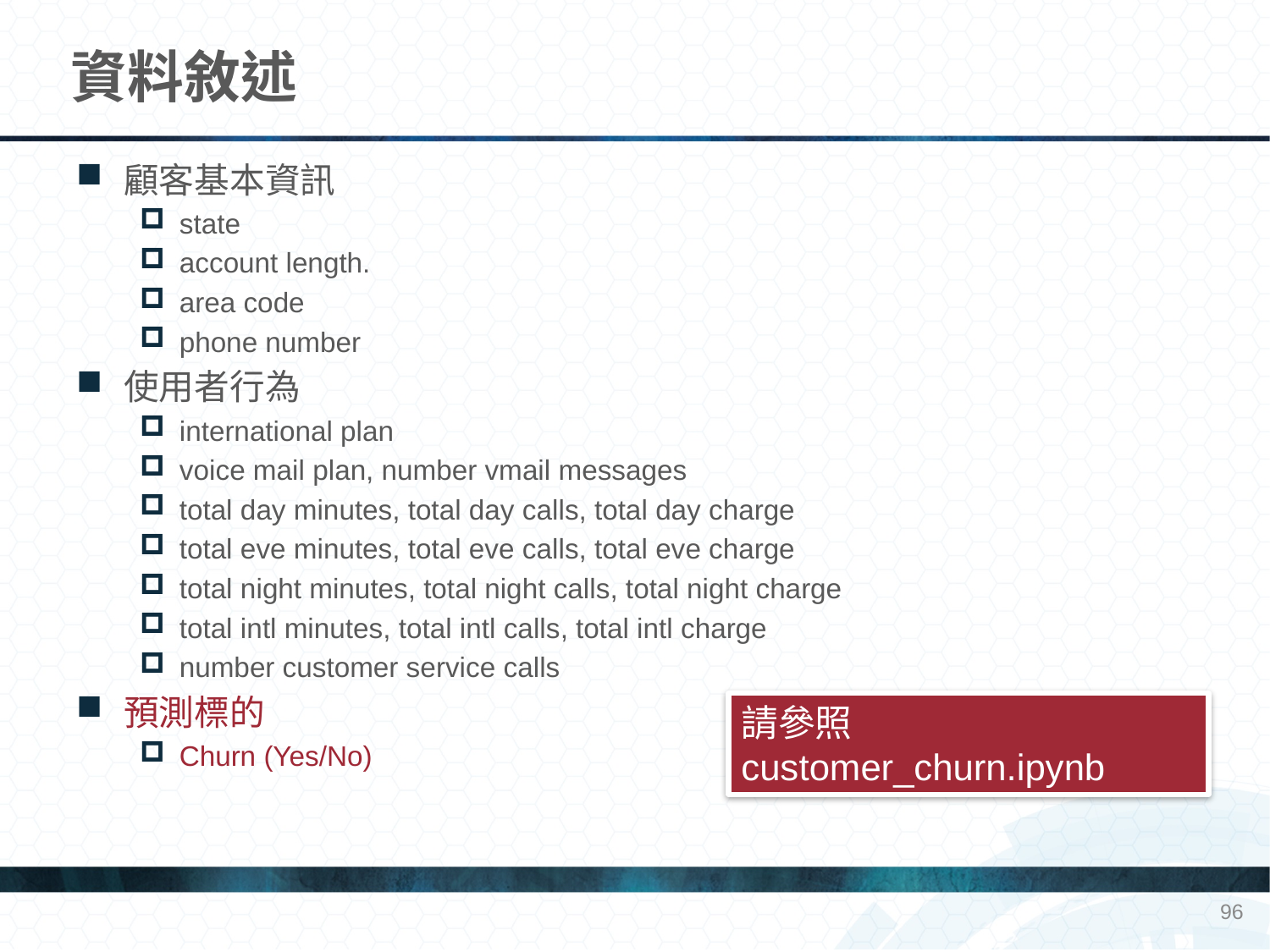

# 資料敘述
顧客基本資訊
state
account length.
area code
phone number
使用者行為
international plan
voice mail plan, number vmail messages
total day minutes, total day calls, total day charge
total eve minutes, total eve calls, total eve charge
total night minutes, total night calls, total night charge
total intl minutes, total intl calls, total intl charge
number customer service calls
預測標的
Churn (Yes/No)
請參照customer_churn.ipynb
96